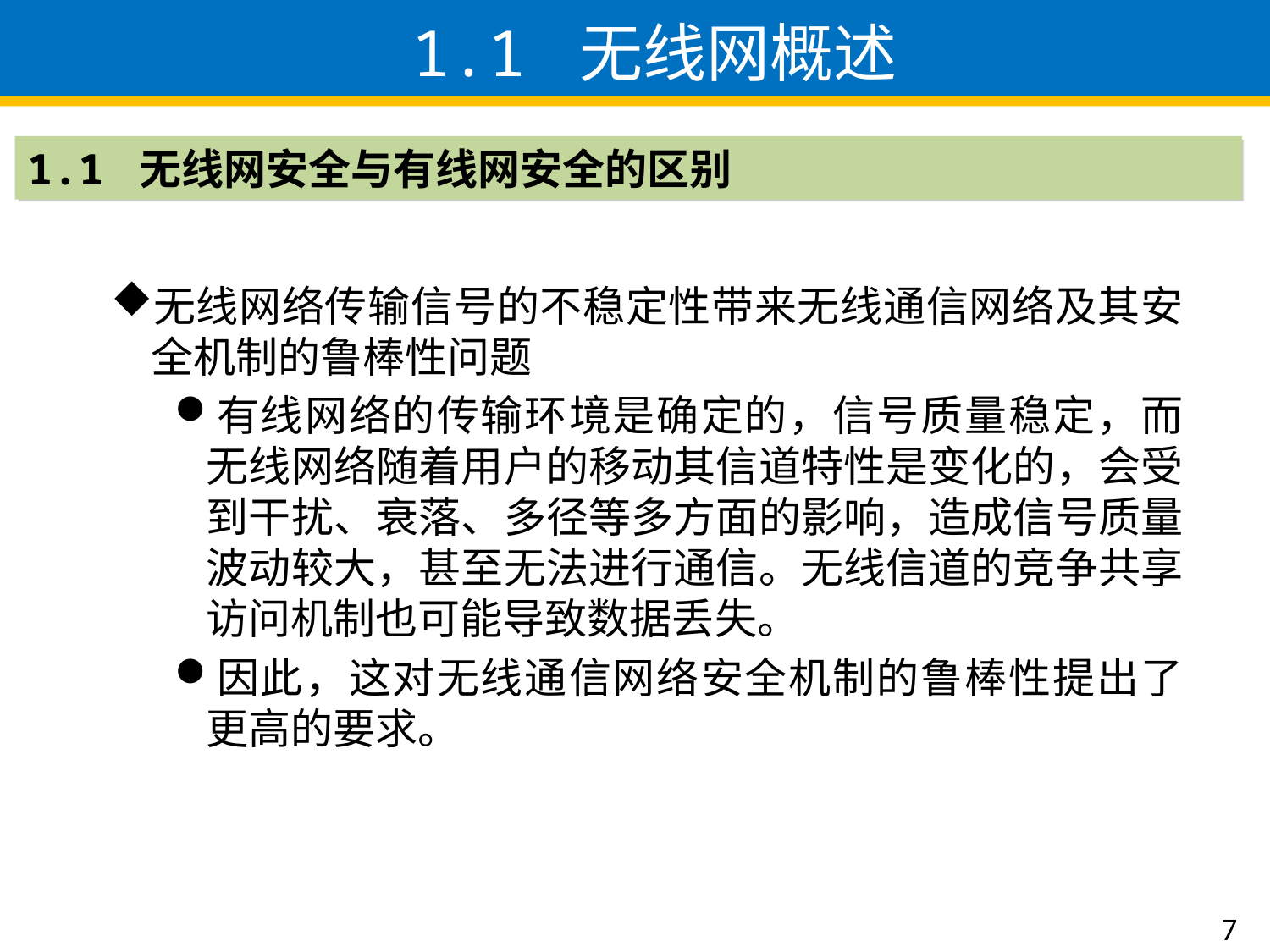

# 1.1 无线网概述
1.1 无线网安全与有线网安全的区别
无线网络传输信号的不稳定性带来无线通信网络及其安全机制的鲁棒性问题
有线网络的传输环境是确定的，信号质量稳定，而无线网络随着用户的移动其信道特性是变化的，会受到干扰、衰落、多径等多方面的影响，造成信号质量波动较大，甚至无法进行通信。无线信道的竞争共享访问机制也可能导致数据丢失。
因此，这对无线通信网络安全机制的鲁棒性提出了更高的要求。

7